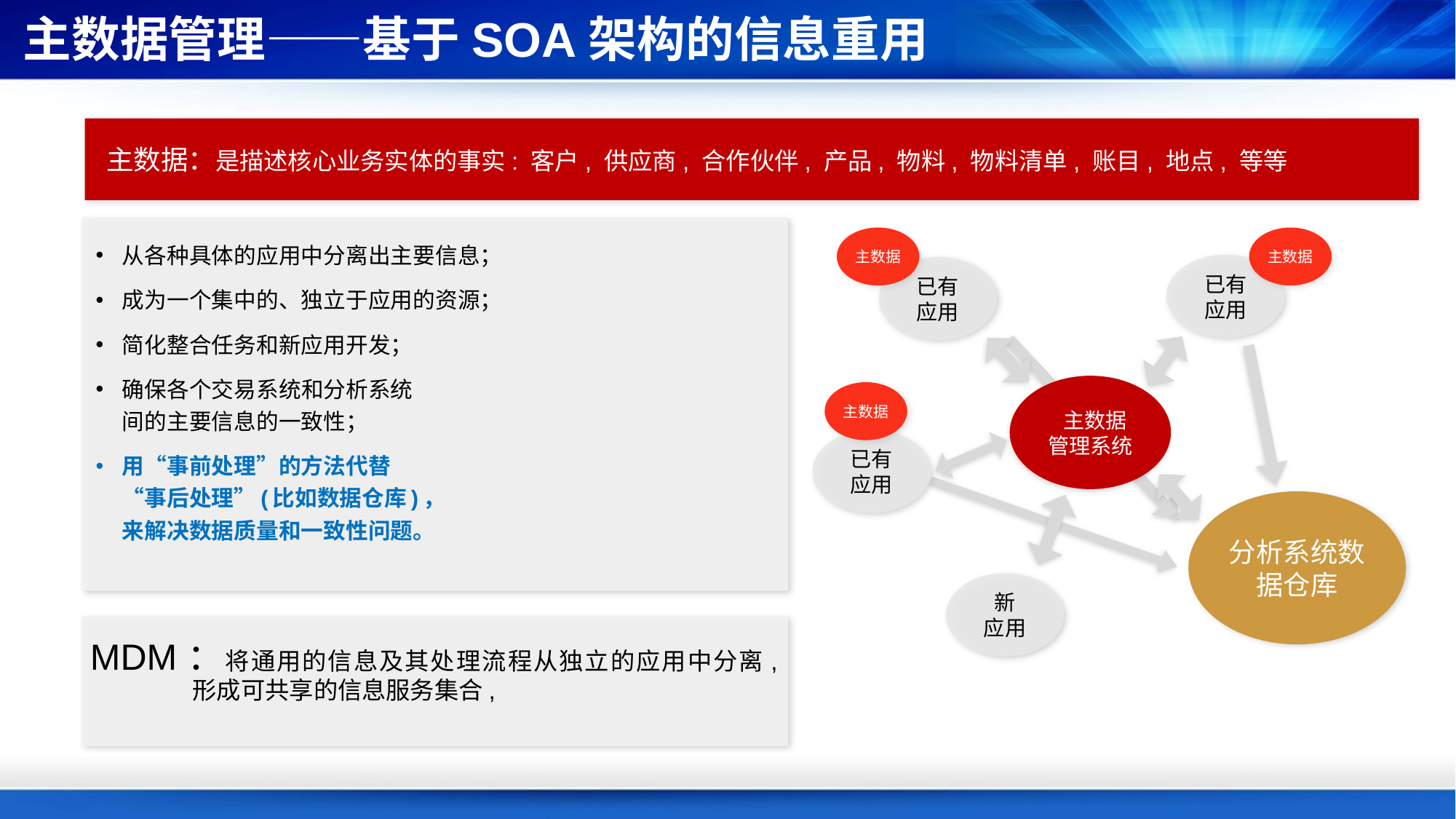

# 主数据管理——基于SOA架构的信息重用
主数据：是描述核心业务实体的事实: 客户, 供应商, 合作伙伴, 产品, 物料, 物料清单, 账目, 地点, 等等

主数据
主数据
从各种具体的应用中分离出主要信息；
成为一个集中的、独立于应用的资源；
简化整合任务和新应用开发；
确保各个交易系统和分析系统
间的主要信息的一致性；
用“事前处理”的方法代替
“事后处理”(比如数据仓库)，
来解决数据质量和一致性问题。
已有
应用
已有
应用

 主数据
管理系统
主数据

已有
应用

分析系统数据仓库

新
应用

MDM：将通用的信息及其处理流程从独立的应用中分离, 形成可共享的信息服务集合,